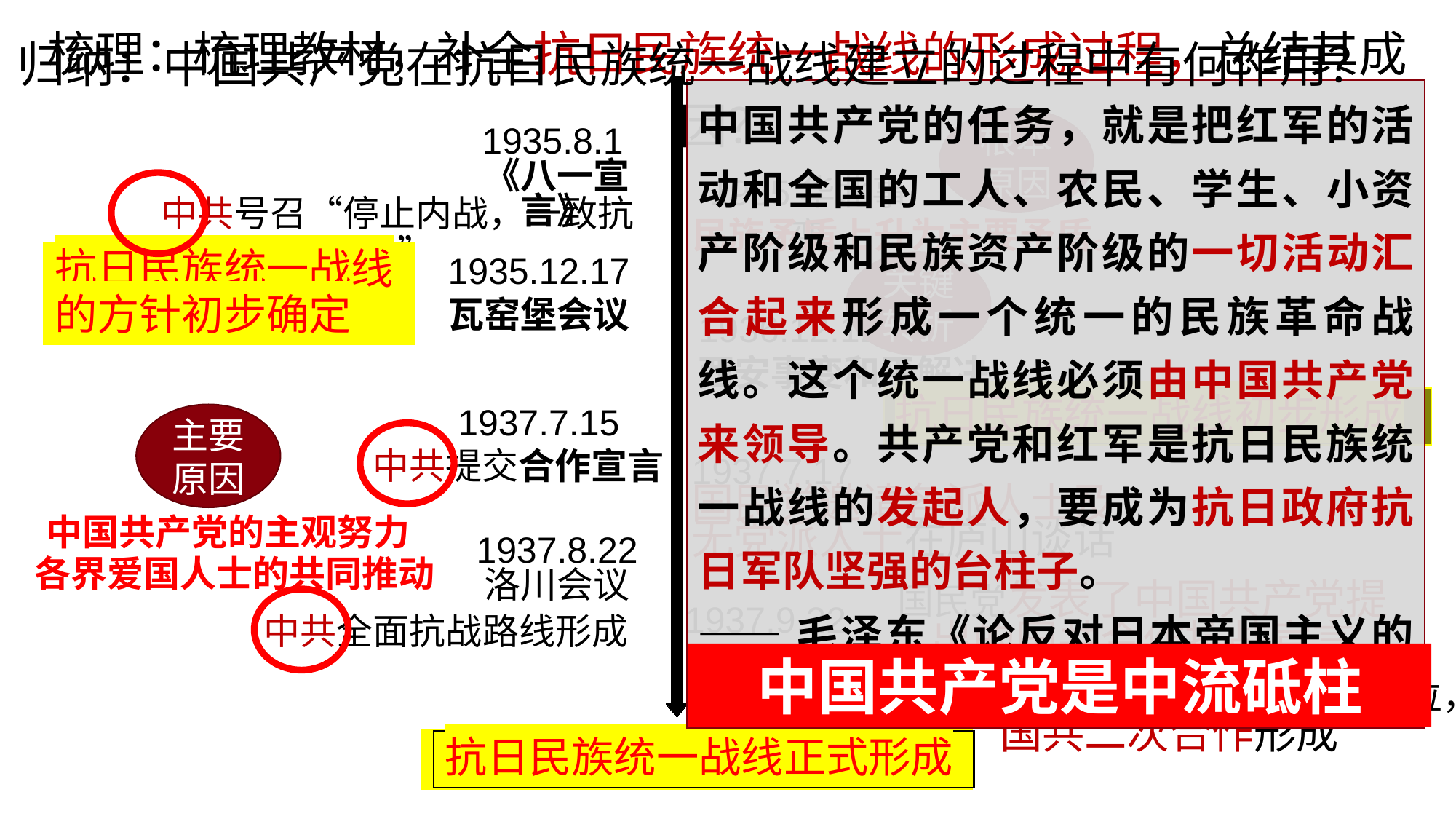

梳理：梳理教材，补全抗日民族统一战线的形成过程，总结其成因？
归纳：中国共产党在抗日民族统一战线建立的过程中有何作用？
中国共产党的任务，就是把红军的活动和全国的工人、农民、学生、小资产阶级和民族资产阶级的一切活动汇合起来形成一个统一的民族革命战线。这个统一战线必须由中国共产党来领导。共产党和红军是抗日民族统一战线的发起人，要成为抗日政府抗日军队坚强的台柱子。
——毛泽东《论反对日本帝国主义的策略》
根本原因
1935.8.1《八一宣言》
1935华北事变

中共号召“停止内战，一致抗日”
民族矛盾上升为主要矛盾。
抗日民族统一战线的方针初步确定
1935.12.17
瓦窑堡会议
关键转折
1936.12.12
西安事变和平解决

抗日民族统一战线初步形成
    1937.7.15
中共提交合作宣言
主要原因
1937.7.17
国民党邀请各派人士及无党派人士在庐山谈话
中国共产党的主观努力
1937.8.22
洛川会议
各界爱国人士的共同推动
国民党发表了中国共产党提出的国共合作抗战宣言
1937.9.22
中共全面抗战路线形成
中国共产党是中流砥柱
1937.9.23
蒋介石承认中国共产党的合法地位，国共二次合作形成

抗日民族统一战线正式形成